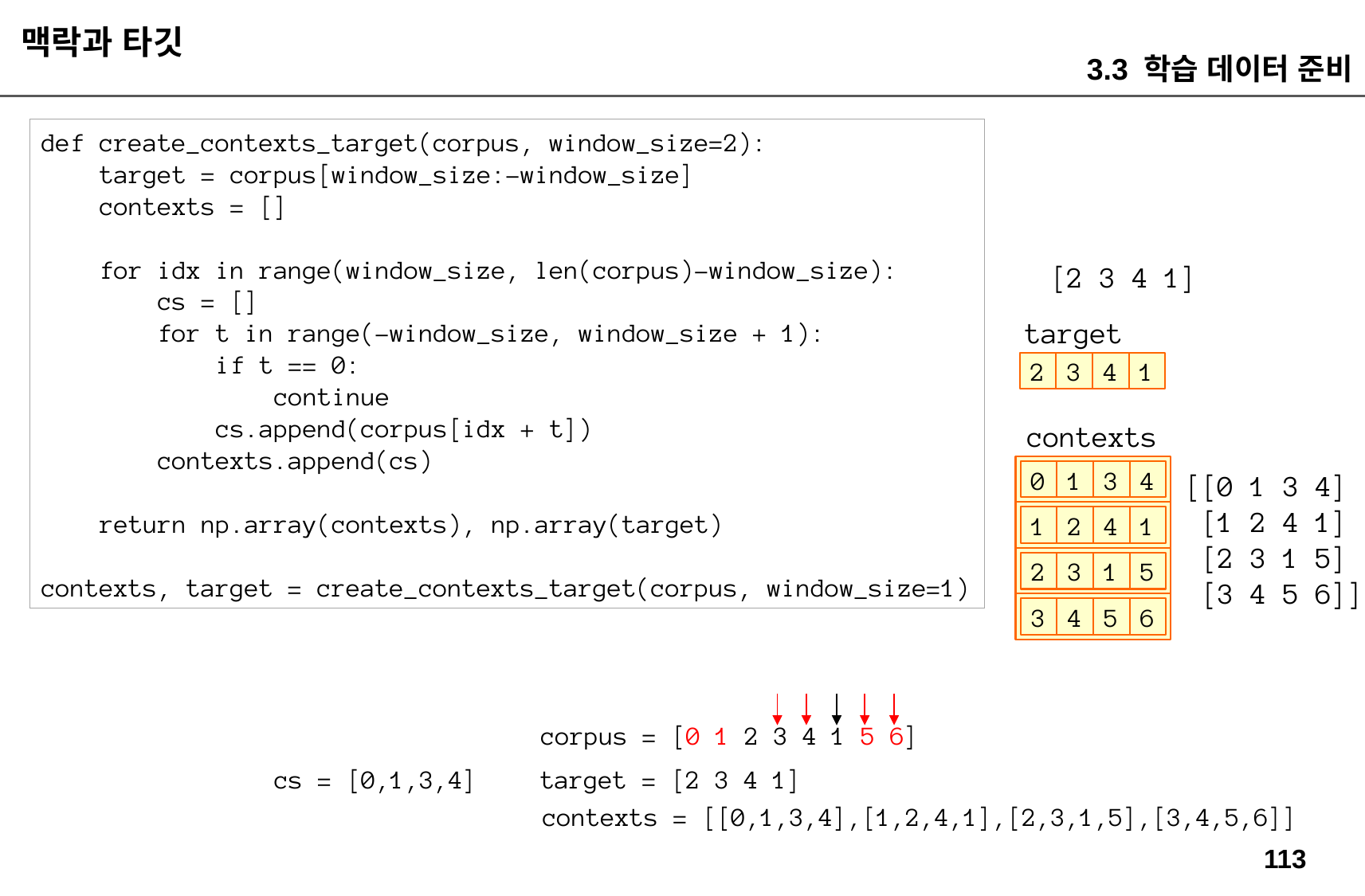

맥락과 타깃
3.3 학습 데이터 준비
def create_contexts_target(corpus, window_size=2):
    target = corpus[window_size:-window_size]
    contexts = []

    for idx in range(window_size, len(corpus)-window_size):
        cs = []
        for t in range(-window_size, window_size + 1):
            if t == 0:
                continue
            cs.append(corpus[idx + t])
        contexts.append(cs)

    return np.array(contexts), np.array(target)

contexts, target = create_contexts_target(corpus, window_size=1)
[2 3 4 1]
target
2
3
4
1
contexts

3
4
[[0 1 3 4]
 [1 2 4 1]
 [2 3 1 5]
 [3 4 5 6]]
0
1

4
1
1
2

1
5
2
3

5
6
3
4
corpus = [0 1 2 3 4 1 5 6]
cs = [0,1,3,4]
target = [2 3 4 1]
contexts = [[0,1,3,4],[1,2,4,1],[2,3,1,5],[3,4,5,6]]